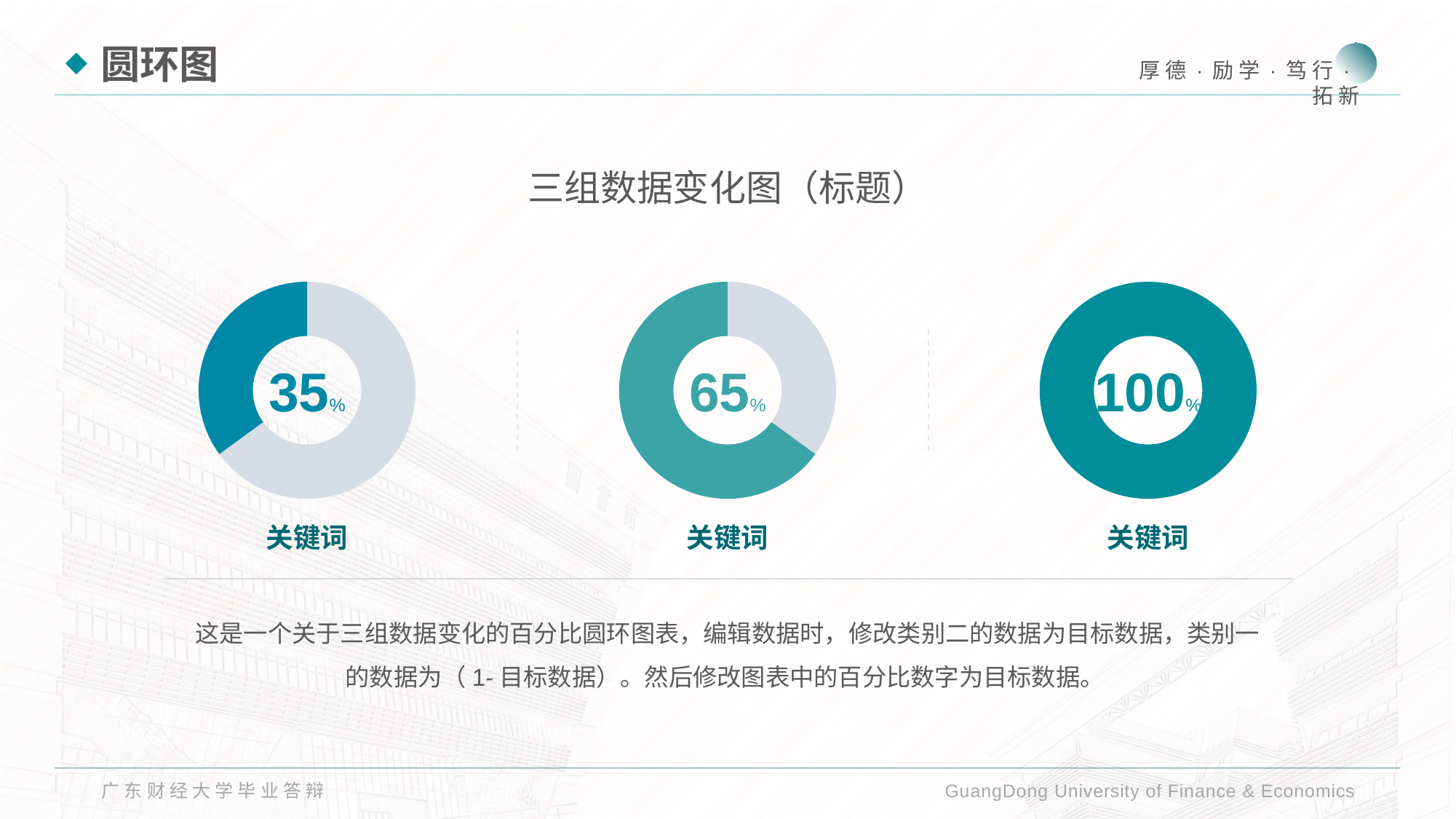

圆环图
三组数据变化图（标题）

### Chart

| Category | 列1 |
|---|---|
| 类别一 | 0.65 |
| 类别二 | 0.35 |

### Chart

| Category | 列1 |
|---|---|
| 类别一 | 0.35 |
| 类别二 | 0.65 |

### Chart

| Category | 列1 |
|---|---|
| 类别一 | 0.0 |
| 类别二 | 100.0 |
35%
65%
100%
关键词
关键词
关键词
这是一个关于三组数据变化的百分比圆环图表，编辑数据时，修改类别二的数据为目标数据，类别一的数据为（1-目标数据）。然后修改图表中的百分比数字为目标数据。